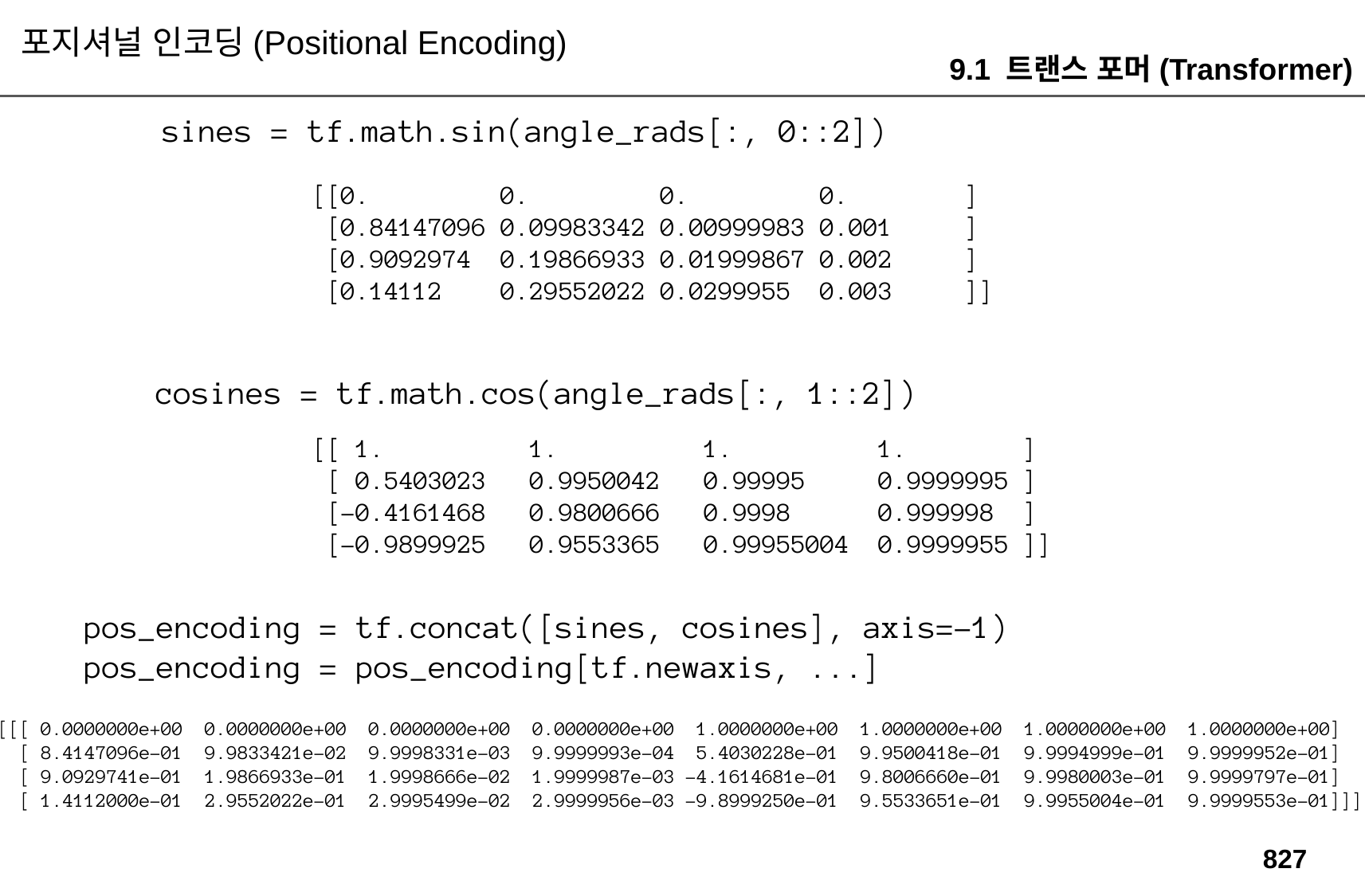

포지셔널 인코딩(Positional Encoding)
9.1 트랜스 포머(Transformer)
sines = tf.math.sin(angle_rads[:, 0::2])
[[0.         0.         0.         0.        ]
 [0.84147096 0.09983342 0.00999983 0.001     ]
 [0.9092974  0.19866933 0.01999867 0.002     ]
 [0.14112    0.29552022 0.0299955  0.003     ]]
cosines = tf.math.cos(angle_rads[:, 1::2])
[[ 1.          1.          1.          1.        ]
 [ 0.5403023   0.9950042   0.99995     0.9999995 ]
 [-0.4161468   0.9800666   0.9998      0.999998  ]
 [-0.9899925   0.9553365   0.99955004  0.9999955 ]]
pos_encoding = tf.concat([sines, cosines], axis=-1)
pos_encoding = pos_encoding[tf.newaxis, ...]
[[[ 0.0000000e+00  0.0000000e+00  0.0000000e+00  0.0000000e+00  1.0000000e+00  1.0000000e+00  1.0000000e+00  1.0000000e+00]
  [ 8.4147096e-01  9.9833421e-02  9.9998331e-03  9.9999993e-04  5.4030228e-01  9.9500418e-01  9.9994999e-01  9.9999952e-01]
  [ 9.0929741e-01  1.9866933e-01  1.9998666e-02  1.9999987e-03 -4.1614681e-01  9.8006660e-01  9.9980003e-01  9.9999797e-01]
  [ 1.4112000e-01  2.9552022e-01  2.9995499e-02  2.9999956e-03 -9.8999250e-01  9.5533651e-01  9.9955004e-01  9.9999553e-01]]]